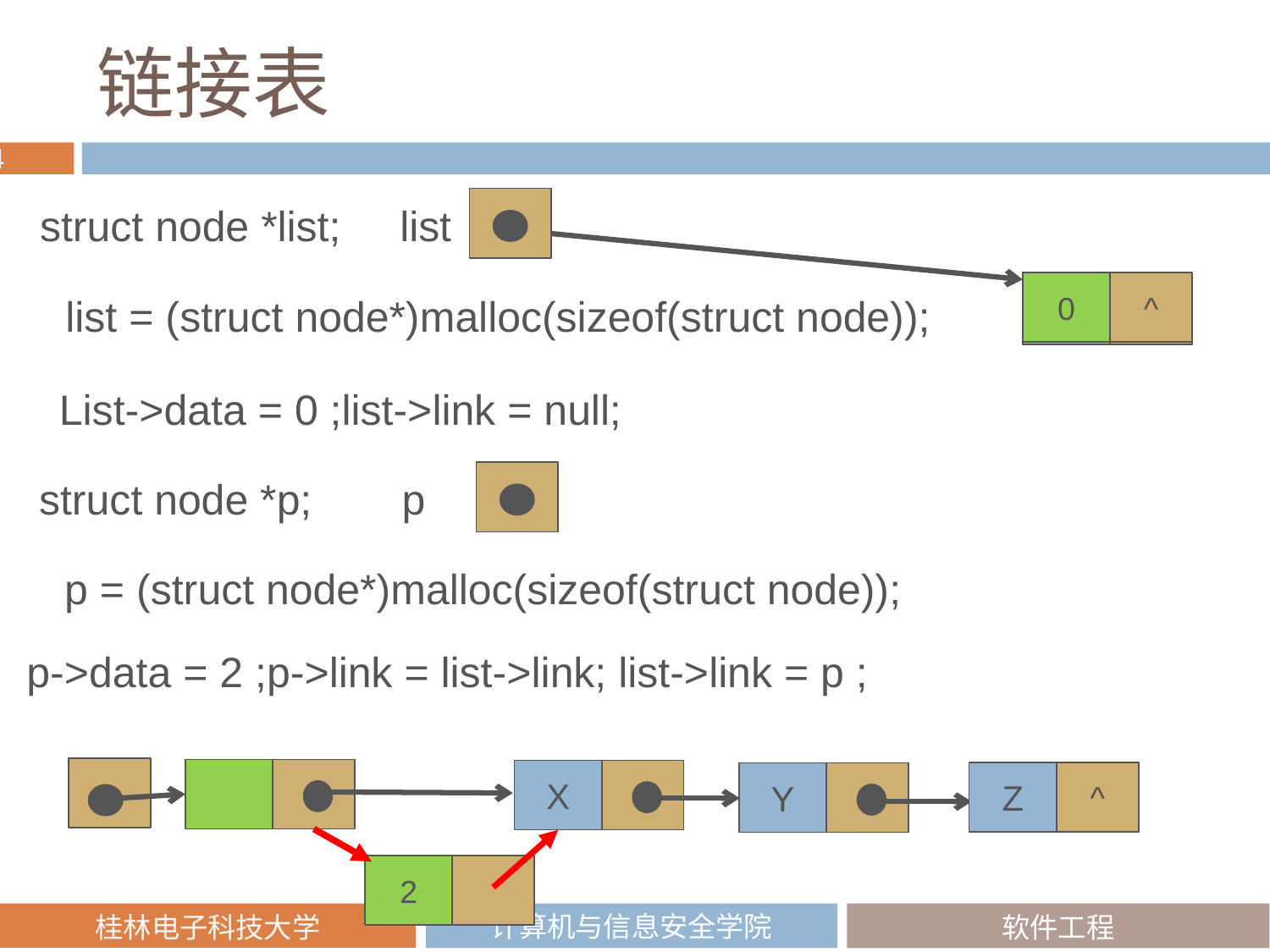

# 链接表

struct node *list;
list

^
0

list = (struct node*)malloc(sizeof(struct node));

List->data = 0 ;list->link = null;

struct node *p;
p

p = (struct node*)malloc(sizeof(struct node));
p->data = 2 ;p->link = list->link; list->link = p ;

X
^
Z

Y

2